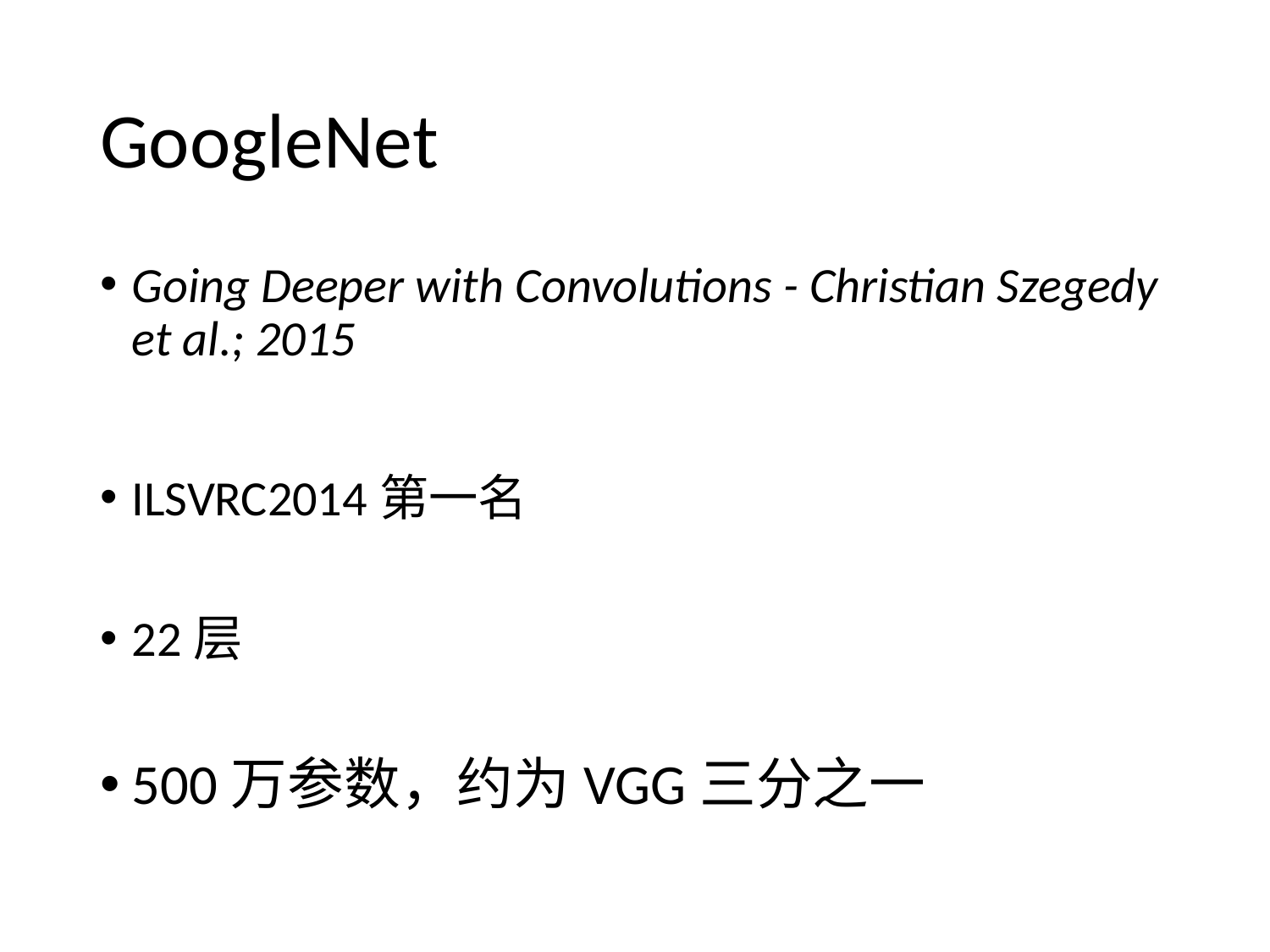

# GoogleNet
Going Deeper with Convolutions - Christian Szegedy et al.; 2015

ILSVRC2014第一名

22层

500万参数，约为VGG三分之一